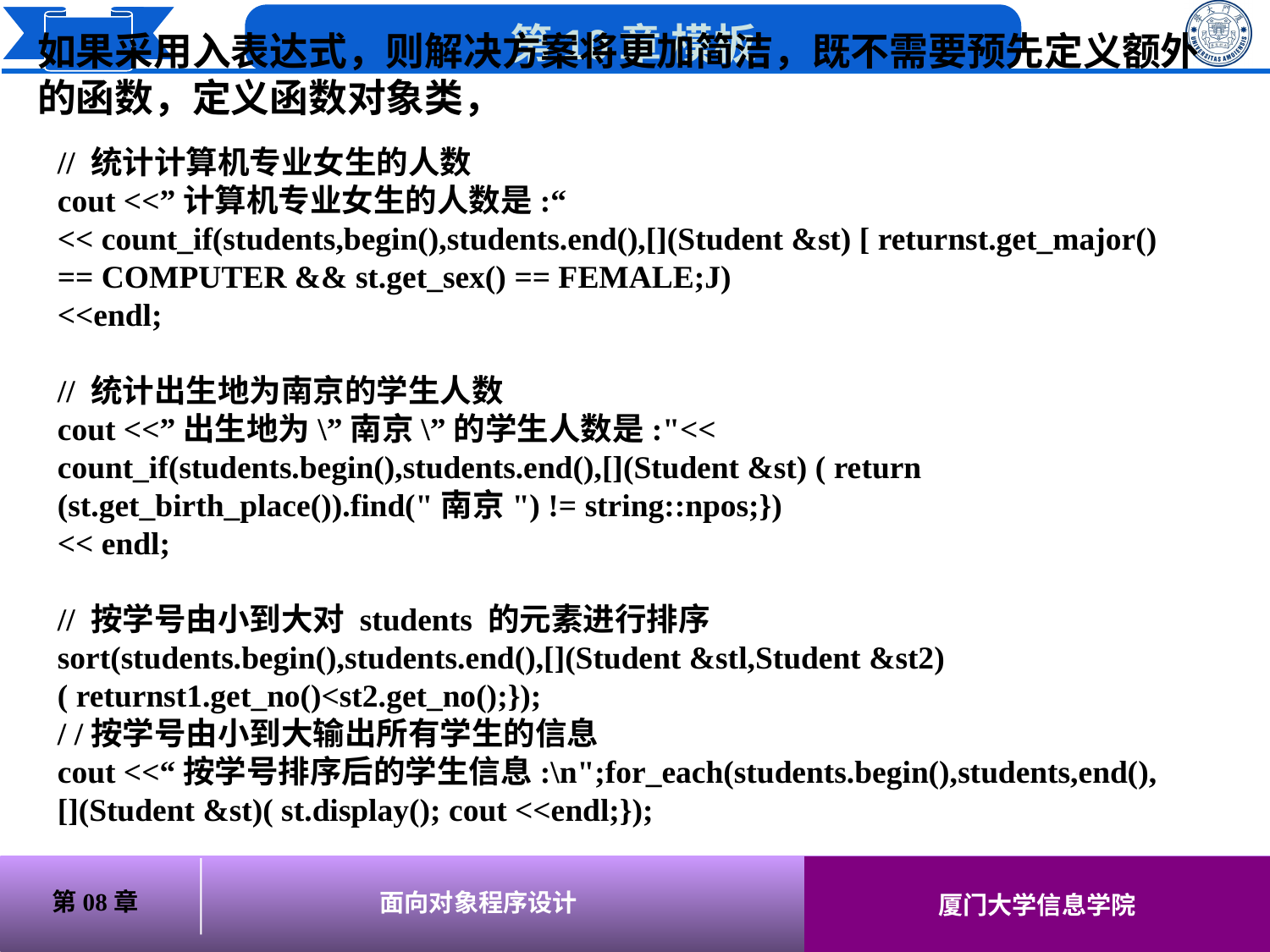

如果采用入表达式，则解决方案将更加简洁，既不需要预先定义额外的函数，定义函数对象类，
// 统计计算机专业女生的人数
cout <<”计算机专业女生的人数是:“
<< count_if(students,begin(),students.end(),[](Student &st) [ returnst.get_major() == COMPUTER && st.get_sex() == FEMALE;J)
<<endl;

// 统计出生地为南京的学生人数
cout <<”出生地为\”南京\”的学生人数是:"<< count_if(students.begin(),students.end(),[](Student &st) ( return (st.get_birth_place()).find("南京") != string::npos;})
<< endl;

// 按学号由小到大对 students 的元素进行排序
sort(students.begin(),students.end(),[](Student &stl,Student &st2)( returnst1.get_no()<st2.get_no();});
/ /按学号由小到大输出所有学生的信息
cout <<“按学号排序后的学生信息:\n";for_each(students.begin(),students,end(),[](Student &st)( st.display(); cout <<endl;});
68